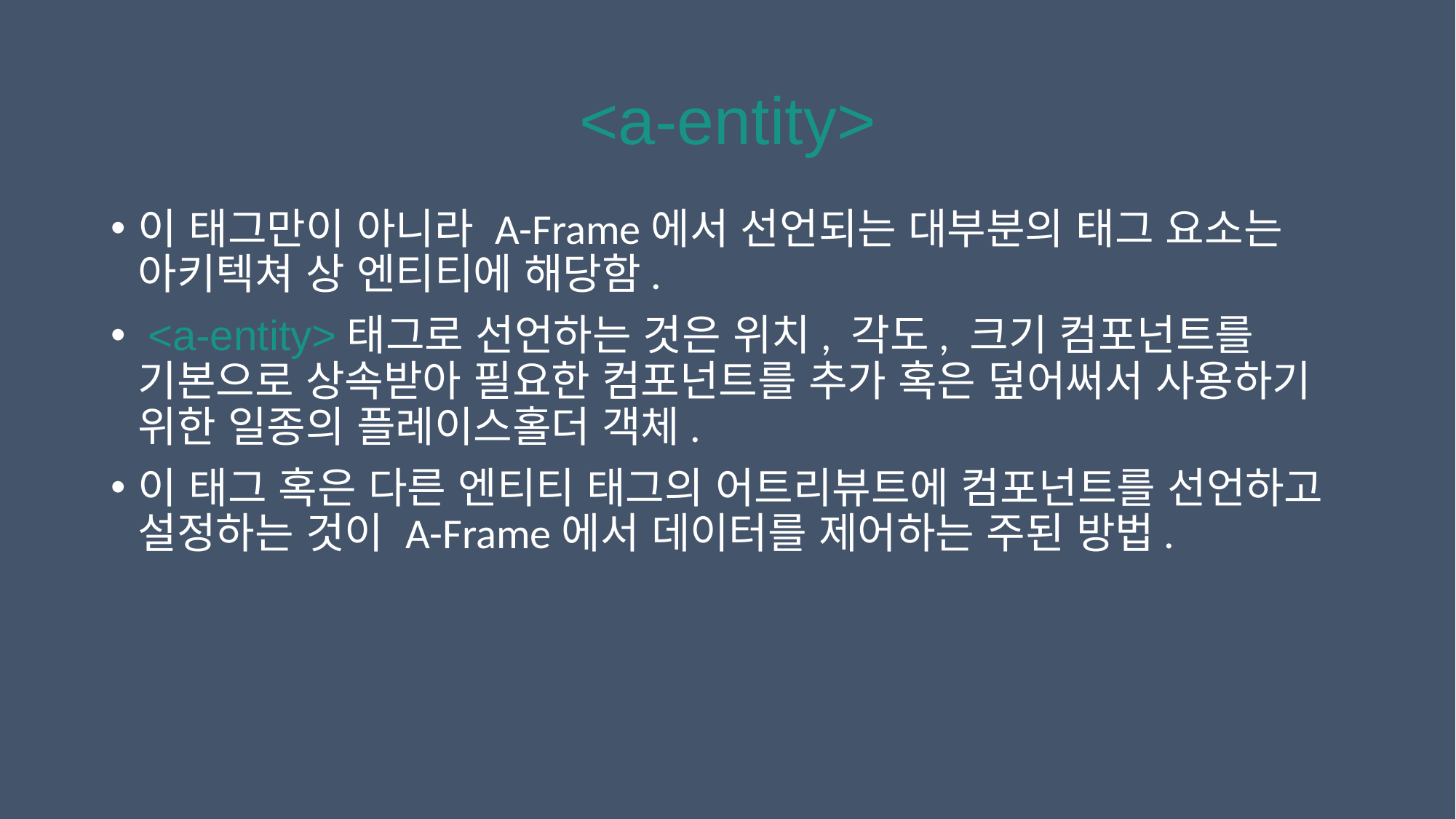

# <a-entity>
이 태그만이 아니라 A-Frame에서 선언되는 대부분의 태그 요소는 아키텍쳐 상 엔티티에 해당함.
 <a-entity>태그로 선언하는 것은 위치, 각도, 크기 컴포넌트를 기본으로 상속받아 필요한 컴포넌트를 추가 혹은 덮어써서 사용하기 위한 일종의 플레이스홀더 객체.
이 태그 혹은 다른 엔티티 태그의 어트리뷰트에 컴포넌트를 선언하고 설정하는 것이 A-Frame에서 데이터를 제어하는 주된 방법.